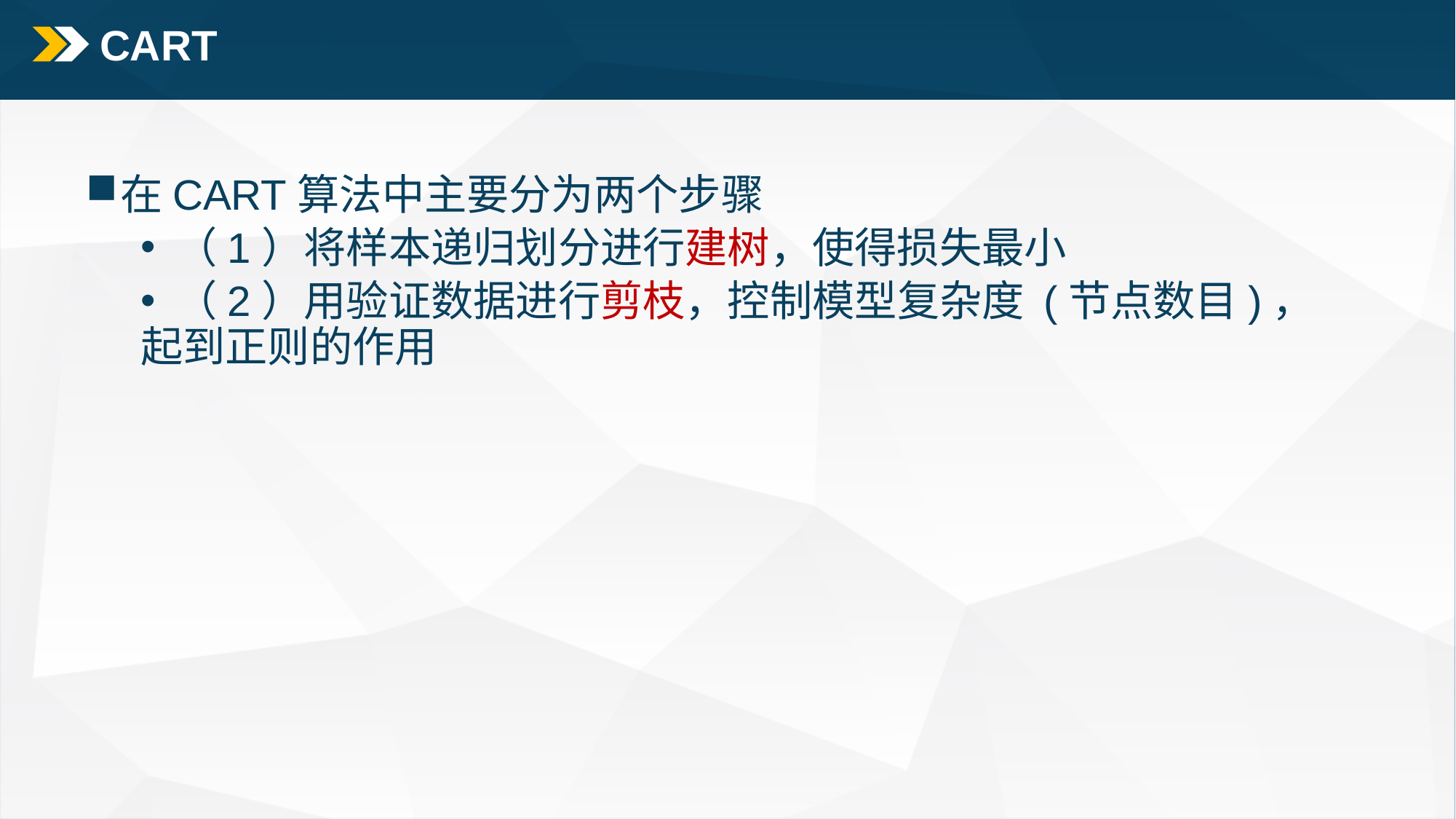

# CART
在CART算法中主要分为两个步骤
 （1）将样本递归划分进行建树，使得损失最小
 （2）用验证数据进行剪枝，控制模型复杂度 (节点数目)，起到正则的作用